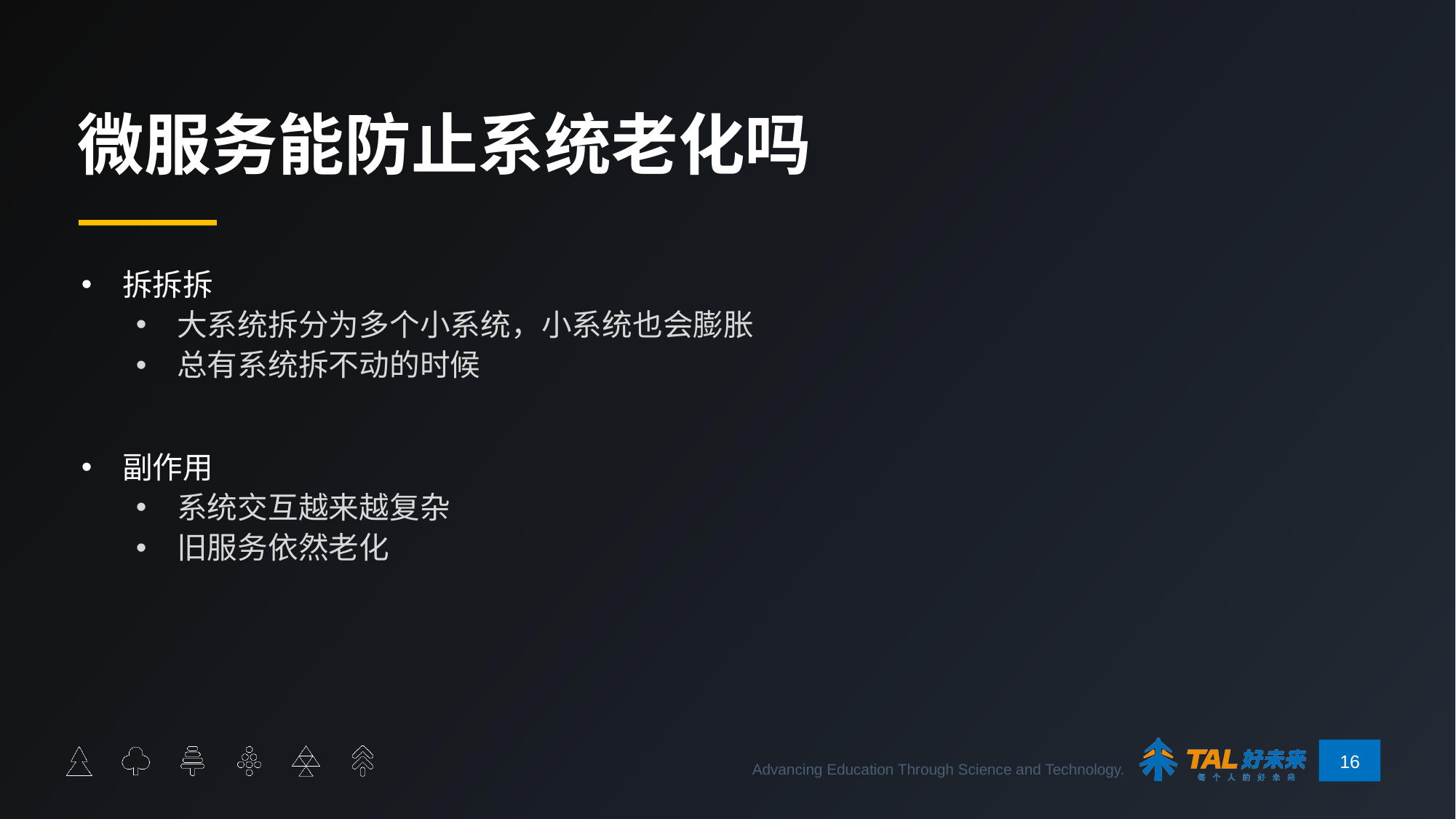

# 微服务能防止系统老化吗

拆拆拆
大系统拆分为多个小系统，小系统也会膨胀
总有系统拆不动的时候

副作用
系统交互越来越复杂
旧服务依然老化
16